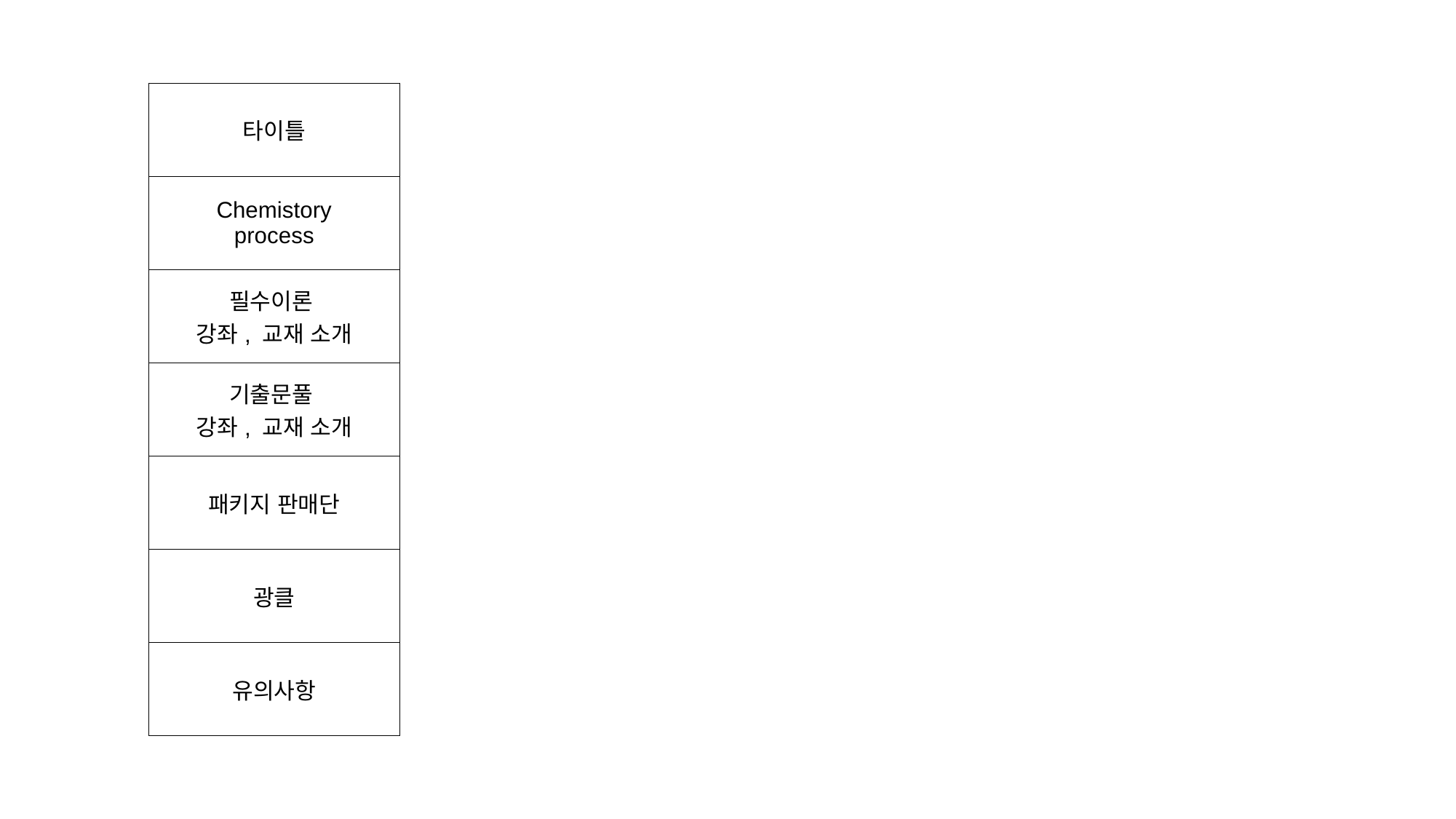

| 타이틀 |
| --- |
| Chemistory process |
| 필수이론 강좌, 교재 소개 |
| 기출문풀 강좌, 교재 소개 |
| 패키지 판매단 |
| 광클 |
| 유의사항 |